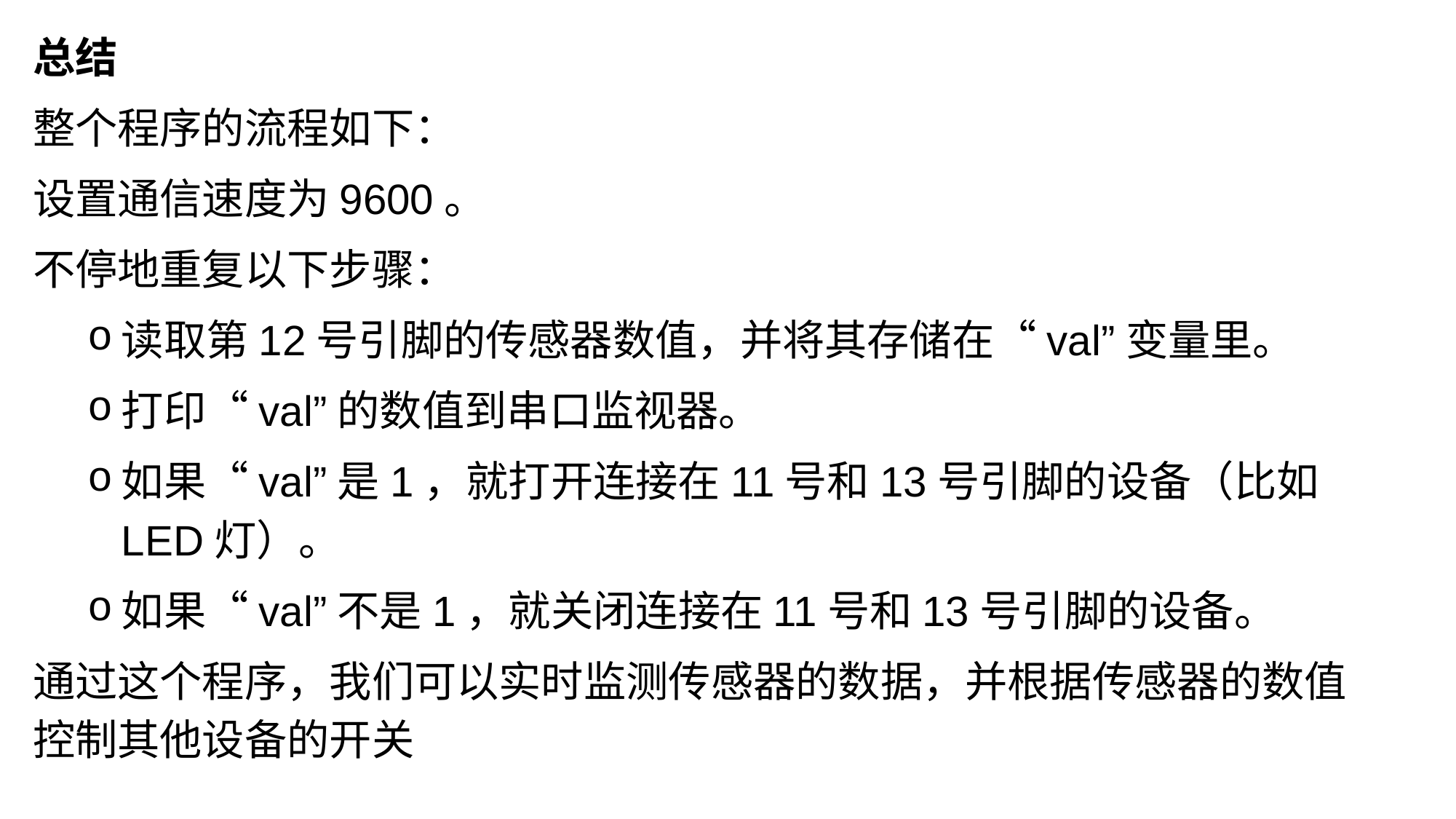

总结
整个程序的流程如下：
设置通信速度为9600。
不停地重复以下步骤：
读取第12号引脚的传感器数值，并将其存储在“val”变量里。
打印“val”的数值到串口监视器。
如果“val”是1，就打开连接在11号和13号引脚的设备（比如LED灯）。
如果“val”不是1，就关闭连接在11号和13号引脚的设备。
通过这个程序，我们可以实时监测传感器的数据，并根据传感器的数值控制其他设备的开关